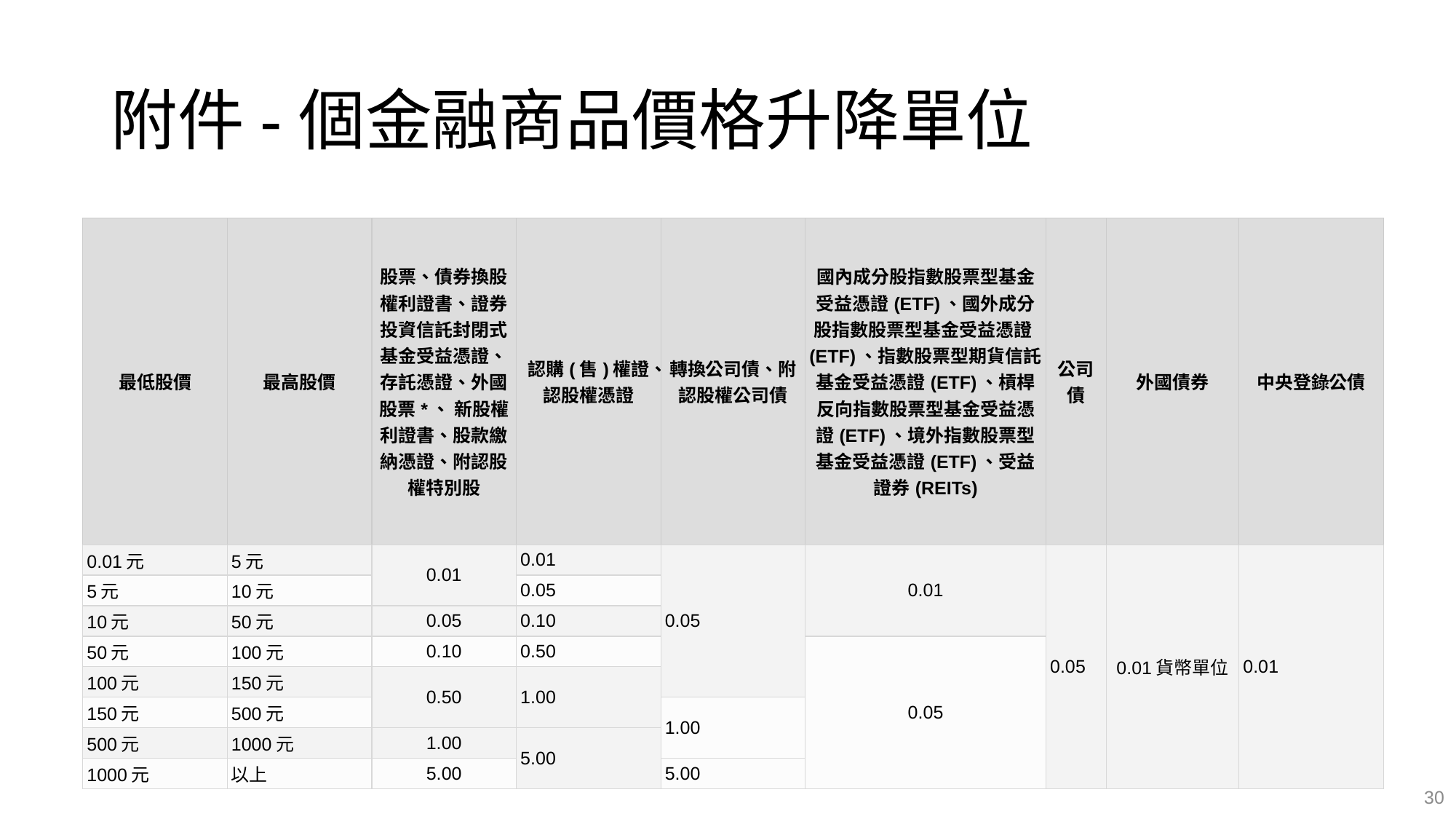

# 附件-個金融商品價格升降單位
| 最低股價 | 最高股價 | 股票、債券換股權利證書、證券投資信託封閉式基金受益憑證、存託憑證、外國股票\*、 新股權利證書、股款繳納憑證、附認股權特別股 | 認購(售)權證、認股權憑證 | 轉換公司債、附認股權公司債 | 國內成分股指數股票型基金受益憑證(ETF)、國外成分股指數股票型基金受益憑證(ETF)、指數股票型期貨信託基金受益憑證(ETF)、槓桿反向指數股票型基金受益憑證(ETF)、境外指數股票型基金受益憑證(ETF)、受益證券(REITs) | 公司債 | 外國債券 | 中央登錄公債 |
| --- | --- | --- | --- | --- | --- | --- | --- | --- |
| 0.01元 | 5元 | 0.01 | 0.01 | 0.05 | 0.01 | 0.05 | 0.01貨幣單位 | 0.01 |
| 5元 | 10元 |  | 0.05 |  |  |  |  |  |
| 10元 | 50元 | 0.05 | 0.10 |  |  |  |  |  |
| 50元 | 100元 | 0.10 | 0.50 |  | 0.05 |  |  |  |
| 100元 | 150元 | 0.50 | 1.00 |  |  |  |  |  |
| 150元 | 500元 |  |  | 1.00 |  |  |  |  |
| 500元 | 1000元 | 1.00 | 5.00 |  |  |  |  |  |
| 1000元 | 以上 | 5.00 |  | 5.00 |  |  |  |  |
30